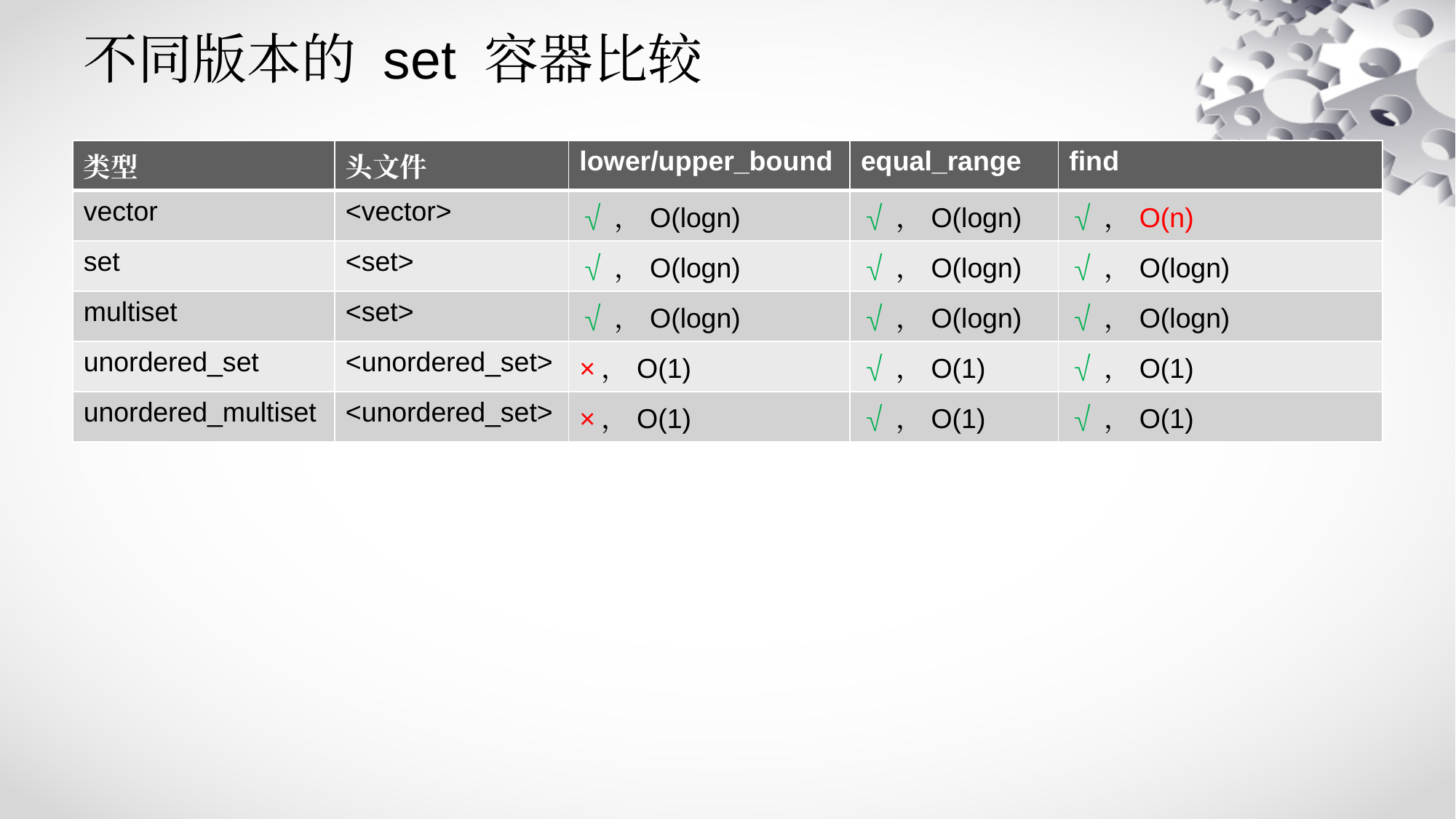

# 不同版本的 set 容器比较
| 类型 | 头文件 | lower/upper\_bound | equal\_range | find |
| --- | --- | --- | --- | --- |
| vector | <vector> | √，O(logn) | √，O(logn) | √，O(n) |
| set | <set> | √，O(logn) | √，O(logn) | √，O(logn) |
| multiset | <set> | √，O(logn) | √，O(logn) | √，O(logn) |
| unordered\_set | <unordered\_set> | ×，O(1) | √，O(1) | √，O(1) |
| unordered\_multiset | <unordered\_set> | ×，O(1) | √，O(1) | √，O(1) |